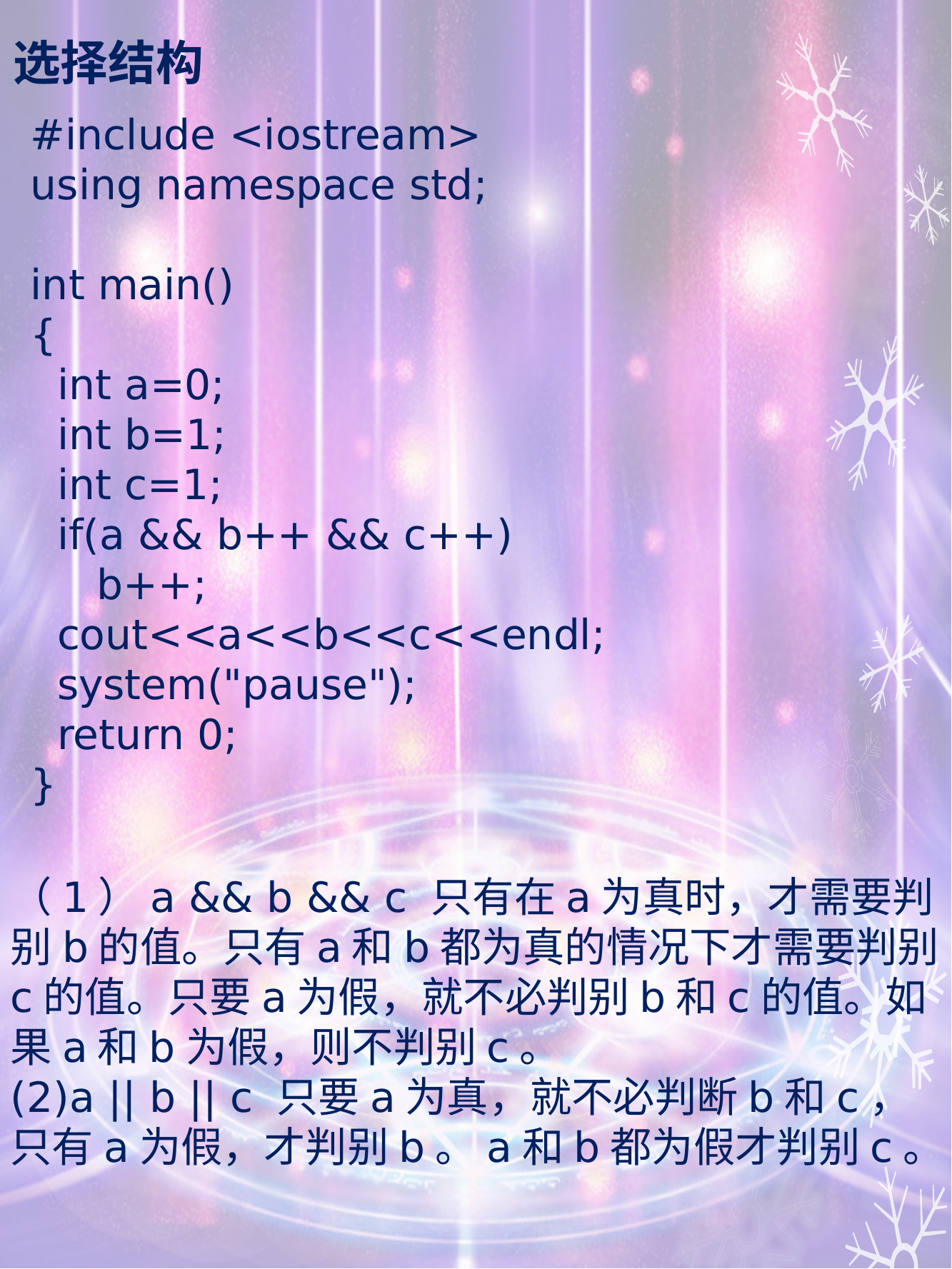

# 选择结构
#include <iostream>
using namespace std;

int main()
{
  int a=0;
  int b=1;
  int c=1;
  if(a && b++ && c++)
     b++;
  cout<<a<<b<<c<<endl;
  system("pause");
  return 0;
}
（1）a && b && c 只有在a为真时，才需要判别b的值。只有a和b都为真的情况下才需要判别c的值。只要a为假，就不必判别b和c的值。如果a和b为假，则不判别c。
(2)a || b || c 只要a为真，就不必判断b和c，只有a为假，才判别b。a和b都为假才判别c。